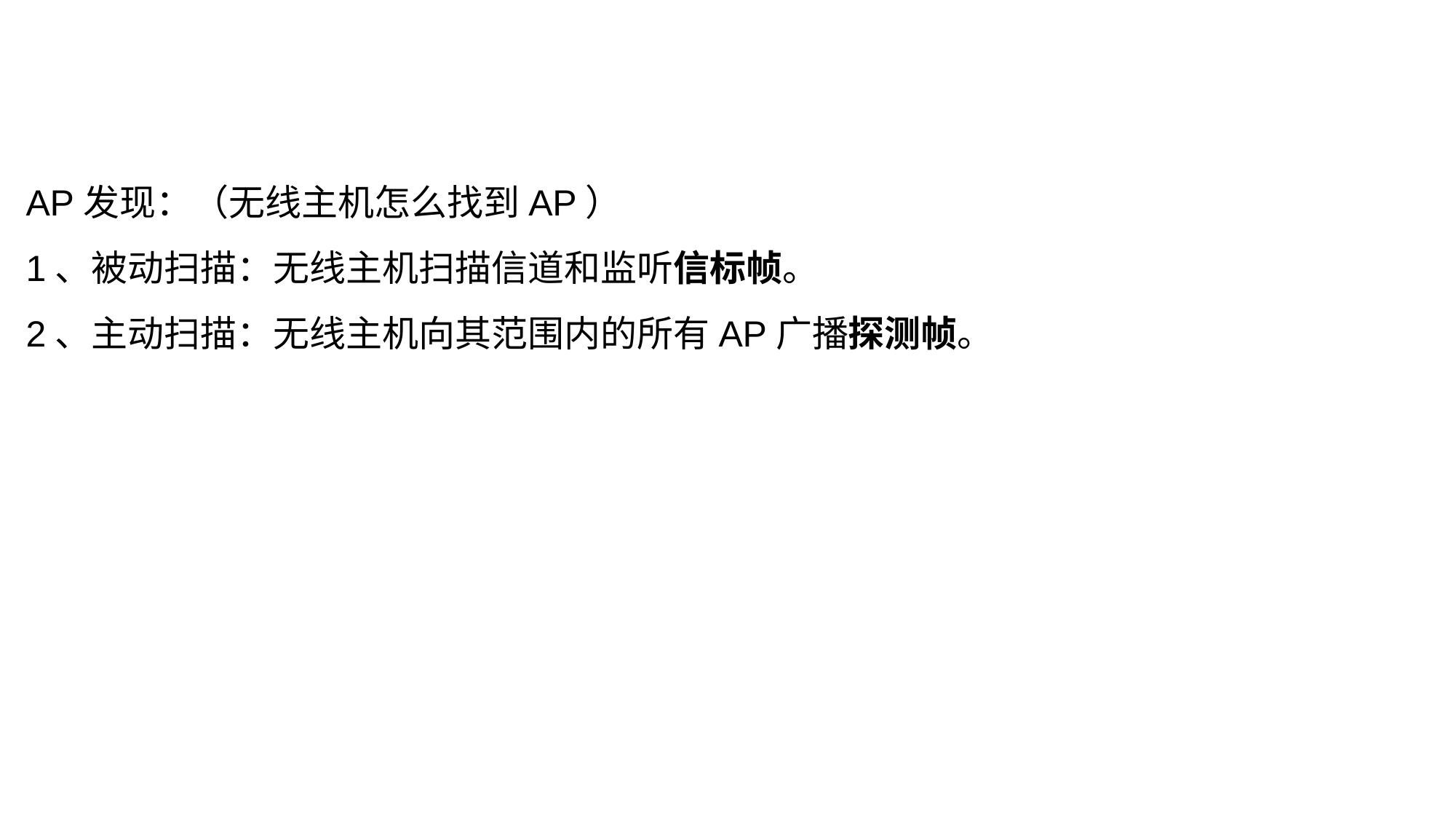

AP发现：（无线主机怎么找到AP）
1、被动扫描：无线主机扫描信道和监听信标帧。
2、主动扫描：无线主机向其范围内的所有AP广播探测帧。